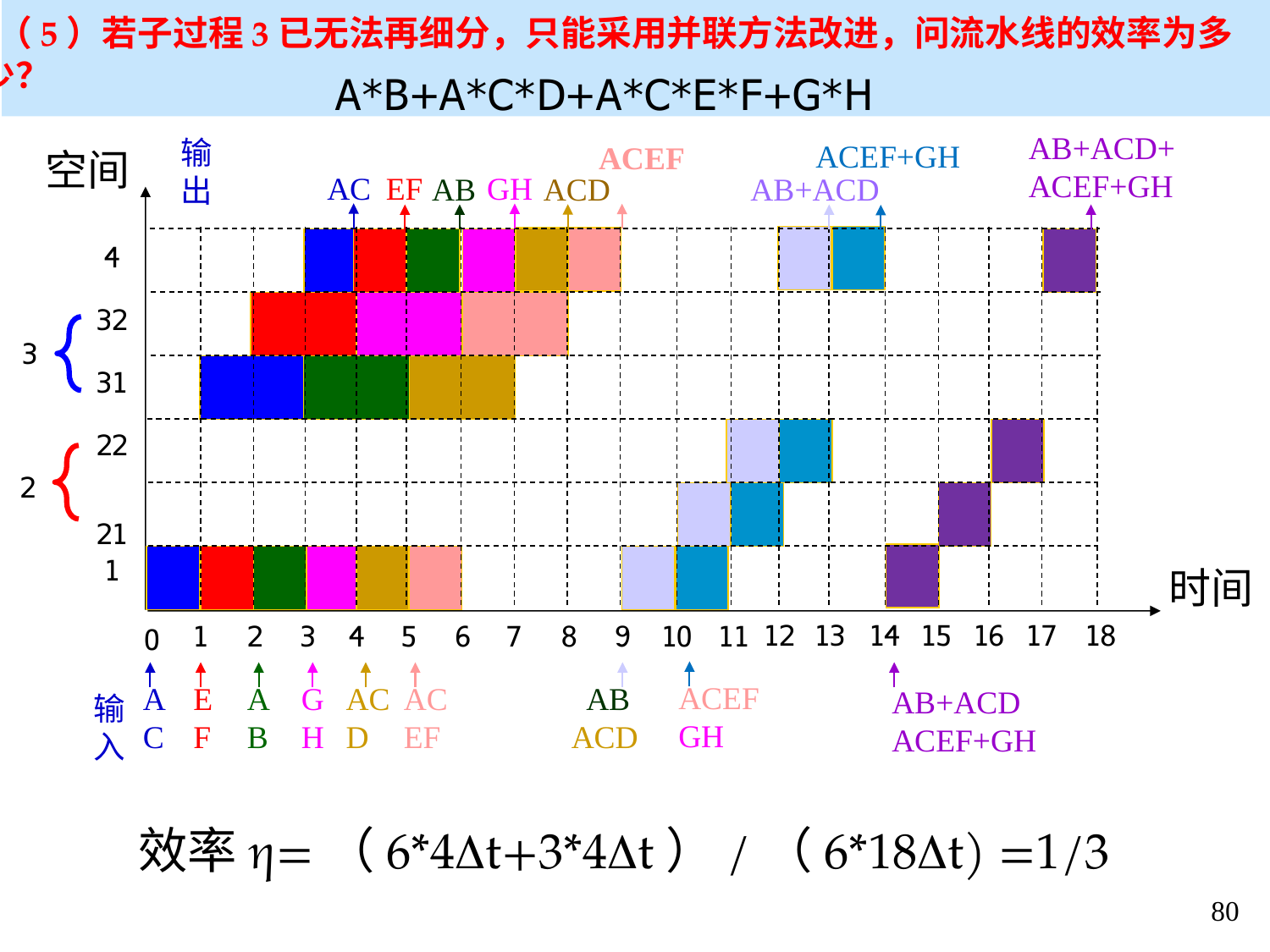

（5）若子过程3已无法再细分，只能采用并联方法改进，问流水线的效率为多少？
A*B+A*C*D+A*C*E*F+G*H
AB+ACD+
ACEF+GH
输
出
ACEF+GH
ACEF
空间
AC
EF
GH
ACD
AB+ACD
AB

4

32

3

31

22

2

21

1
时间

12
13
14
15
16
17
18
1
2
3
4
5
6
7
8
9
10
11
0
ACEF
GH
A
C
E
F
A
B
G
H
AC
D
AC
EF
AB
ACD
AB+ACD
ACEF+GH
输
入
效率η=（6*4Δt+3*4Δt）/（6*18Δt) =1/3